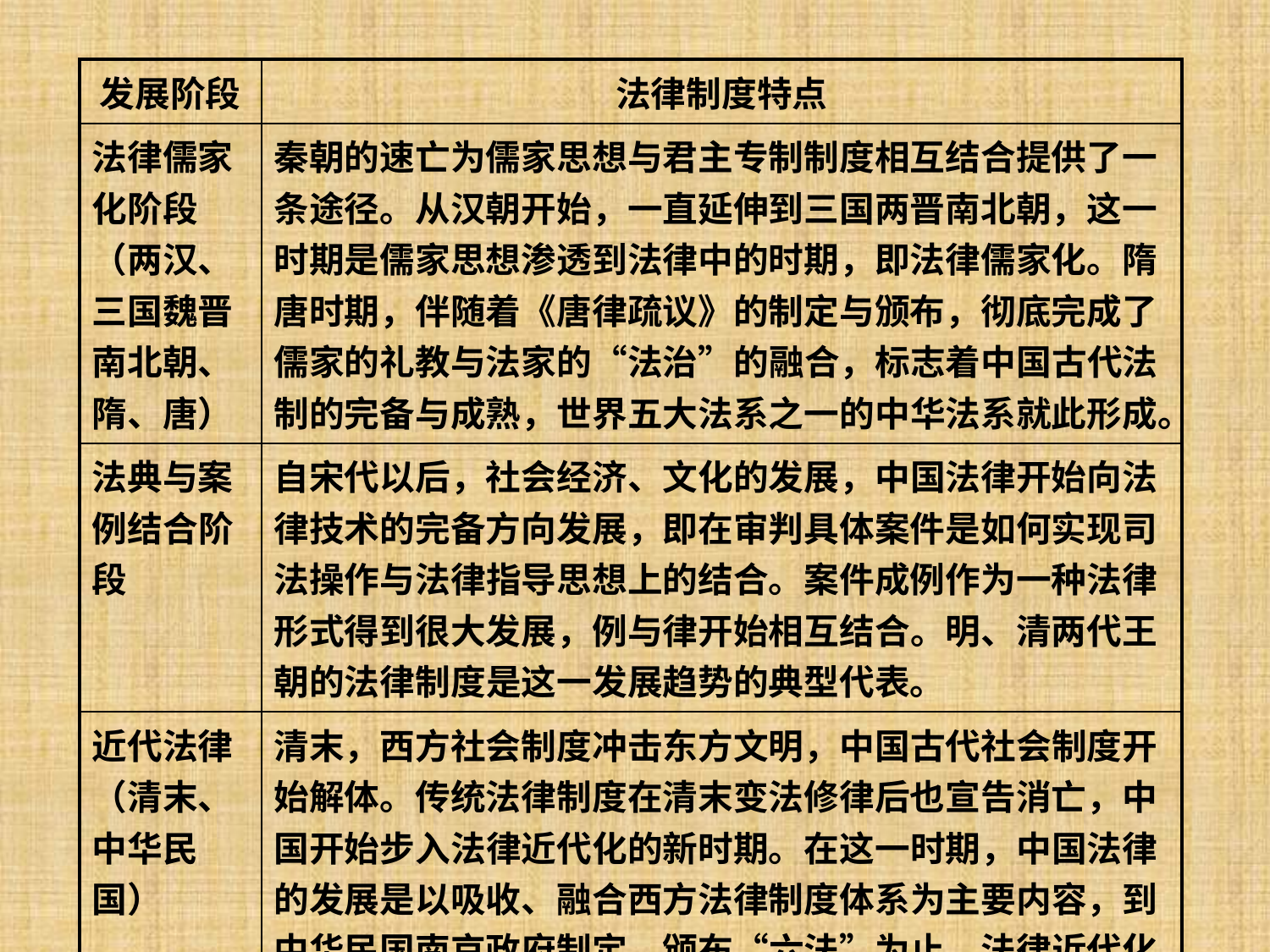

| 发展阶段 | 法律制度特点 |
| --- | --- |
| 法律儒家化阶段（两汉、三国魏晋南北朝、隋、唐） | 秦朝的速亡为儒家思想与君主专制制度相互结合提供了一条途径。从汉朝开始，一直延伸到三国两晋南北朝，这一时期是儒家思想渗透到法律中的时期，即法律儒家化。隋唐时期，伴随着《唐律疏议》的制定与颁布，彻底完成了儒家的礼教与法家的“法治”的融合，标志着中国古代法制的完备与成熟，世界五大法系之一的中华法系就此形成。 |
| 法典与案例结合阶段 | 自宋代以后，社会经济、文化的发展，中国法律开始向法律技术的完备方向发展，即在审判具体案件是如何实现司法操作与法律指导思想上的结合。案件成例作为一种法律形式得到很大发展，例与律开始相互结合。明、清两代王朝的法律制度是这一发展趋势的典型代表。 |
| 近代法律（清末、中华民国） | 清末，西方社会制度冲击东方文明，中国古代社会制度开始解体。传统法律制度在清末变法修律后也宣告消亡，中国开始步入法律近代化的新时期。在这一时期，中国法律的发展是以吸收、融合西方法律制度体系为主要内容，到中华民国南京政府制定、颁布“六法”为止，法律近代化的工作告一段落。 |